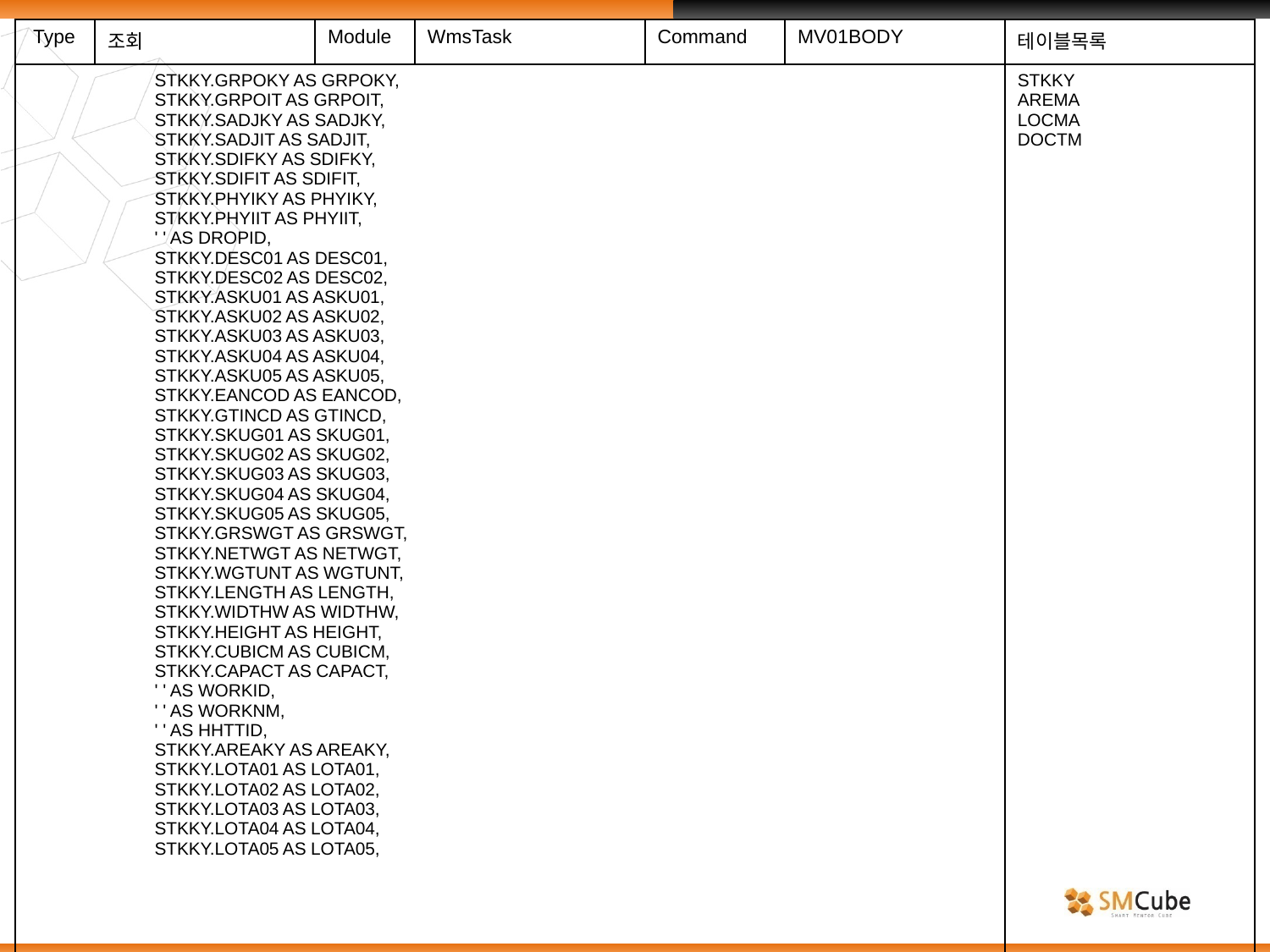

| Type | 조회 | Module | WmsTask | Command | MV01BODY | 테이블목록 |
| --- | --- | --- | --- | --- | --- | --- |
| STKKY.GRPOKY AS GRPOKY, STKKY.GRPOIT AS GRPOIT, STKKY.SADJKY AS SADJKY, STKKY.SADJIT AS SADJIT, STKKY.SDIFKY AS SDIFKY, STKKY.SDIFIT AS SDIFIT, STKKY.PHYIKY AS PHYIKY, STKKY.PHYIIT AS PHYIIT, ' ' AS DROPID, STKKY.DESC01 AS DESC01, STKKY.DESC02 AS DESC02, STKKY.ASKU01 AS ASKU01, STKKY.ASKU02 AS ASKU02, STKKY.ASKU03 AS ASKU03, STKKY.ASKU04 AS ASKU04, STKKY.ASKU05 AS ASKU05, STKKY.EANCOD AS EANCOD, STKKY.GTINCD AS GTINCD, STKKY.SKUG01 AS SKUG01, STKKY.SKUG02 AS SKUG02, STKKY.SKUG03 AS SKUG03, STKKY.SKUG04 AS SKUG04, STKKY.SKUG05 AS SKUG05, STKKY.GRSWGT AS GRSWGT, STKKY.NETWGT AS NETWGT, STKKY.WGTUNT AS WGTUNT, STKKY.LENGTH AS LENGTH, STKKY.WIDTHW AS WIDTHW, STKKY.HEIGHT AS HEIGHT, STKKY.CUBICM AS CUBICM, STKKY.CAPACT AS CAPACT, ' ' AS WORKID, ' ' AS WORKNM, ' ' AS HHTTID, STKKY.AREAKY AS AREAKY, STKKY.LOTA01 AS LOTA01, STKKY.LOTA02 AS LOTA02, STKKY.LOTA03 AS LOTA03, STKKY.LOTA04 AS LOTA04, STKKY.LOTA05 AS LOTA05, |  |  |  |  |  | STKKY AREMA LOCMA DOCTM |